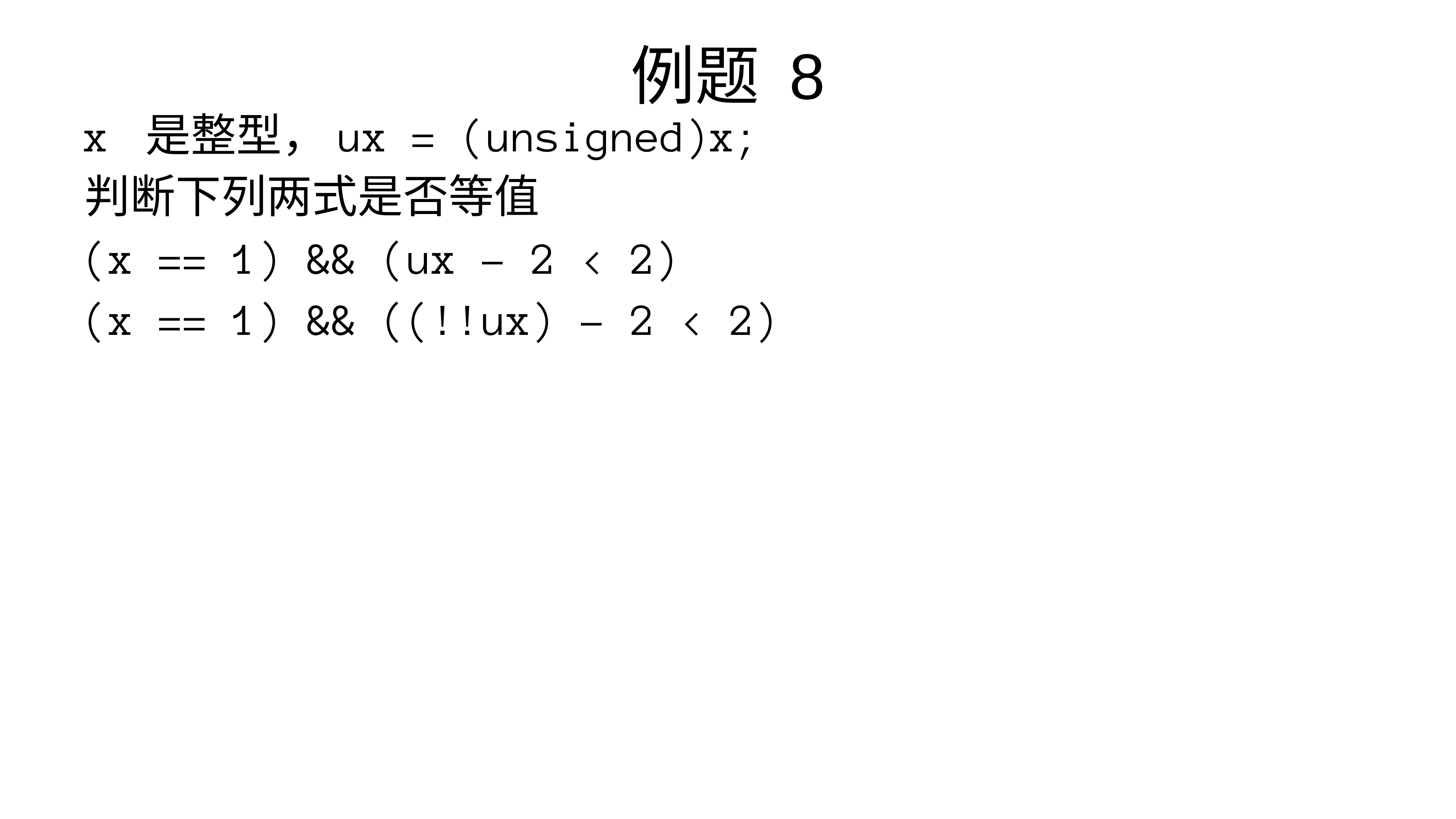

例题 8
x 是整型，ux = (unsigned)x;
判断下列两式是否等值
(x == 1) && (ux - 2 < 2)
(x == 1) && ((!!ux) - 2 < 2)